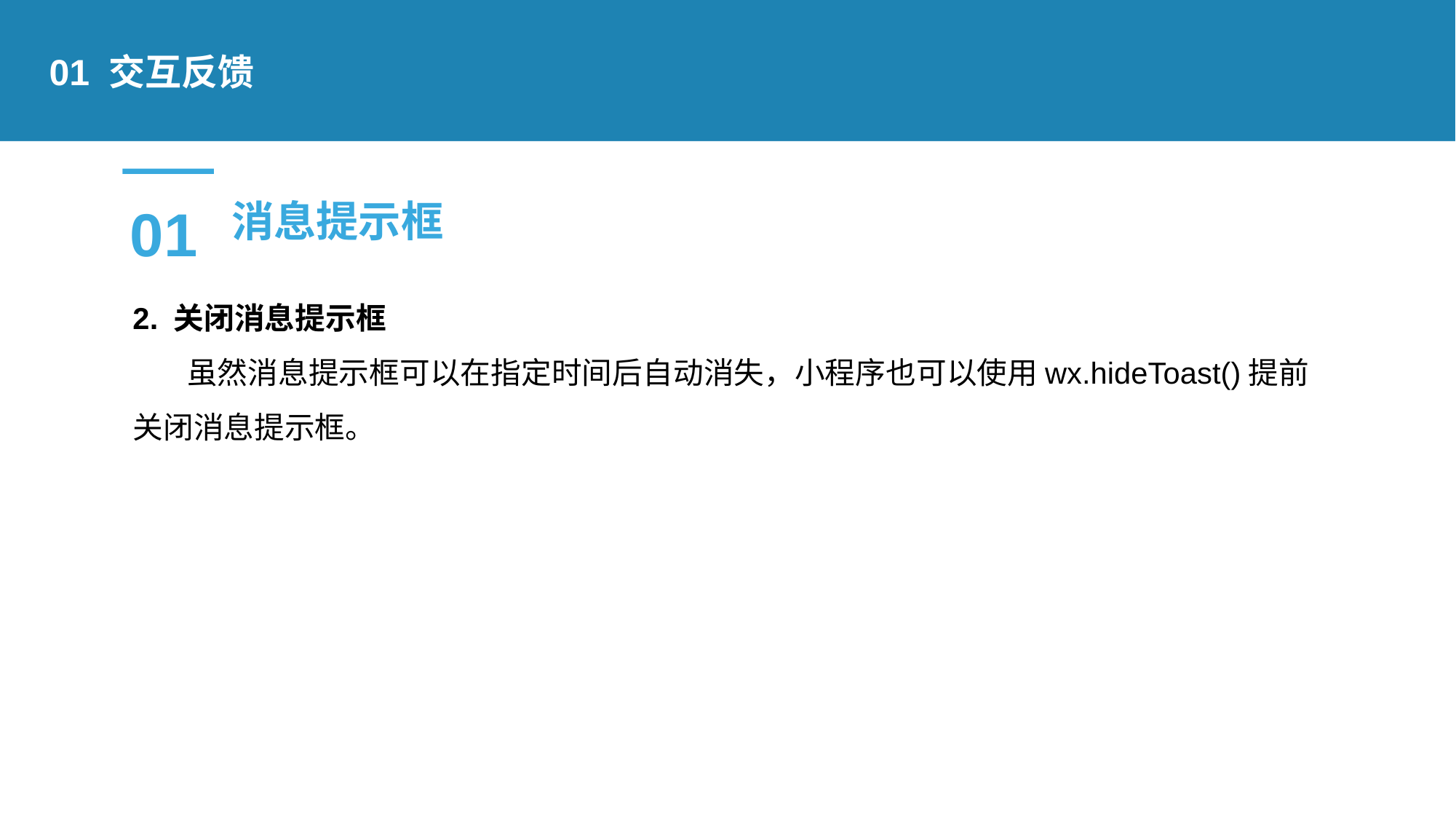

01 交互反馈
01

消息提示框
2. 关闭消息提示框
       虽然消息提示框可以在指定时间后自动消失，小程序也可以使用wx.hideToast()提前关闭消息提示框。